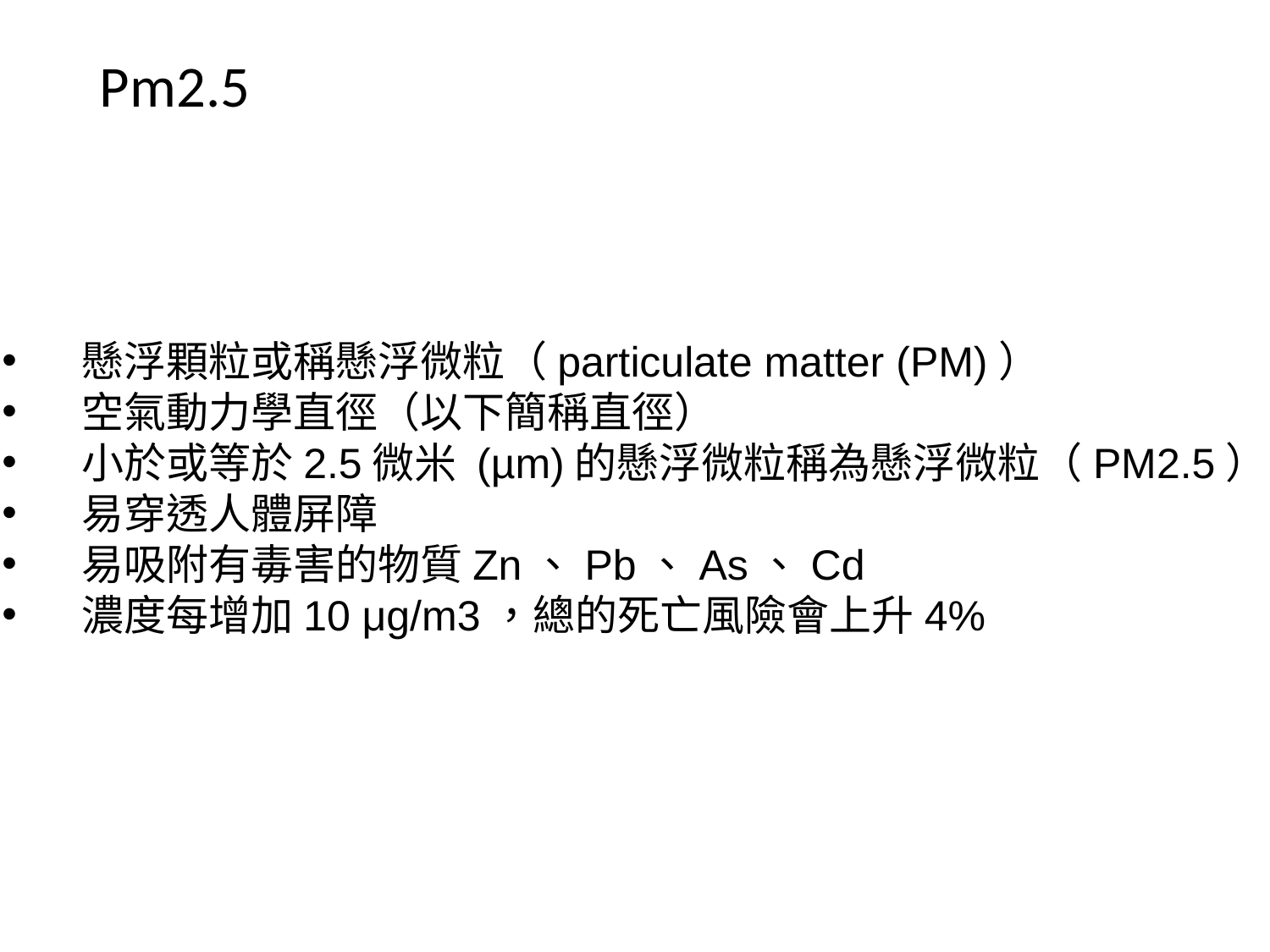

Pm2.5
懸浮顆粒或稱懸浮微粒（particulate matter (PM)）
空氣動力學直徑（以下簡稱直徑）
小於或等於2.5微米 (µm)的懸浮微粒稱為懸浮微粒（PM2.5）
易穿透人體屏障
易吸附有毒害的物質Zn、Pb、As、Cd
濃度每增加10 μg/m3，總的死亡風險會上升4%